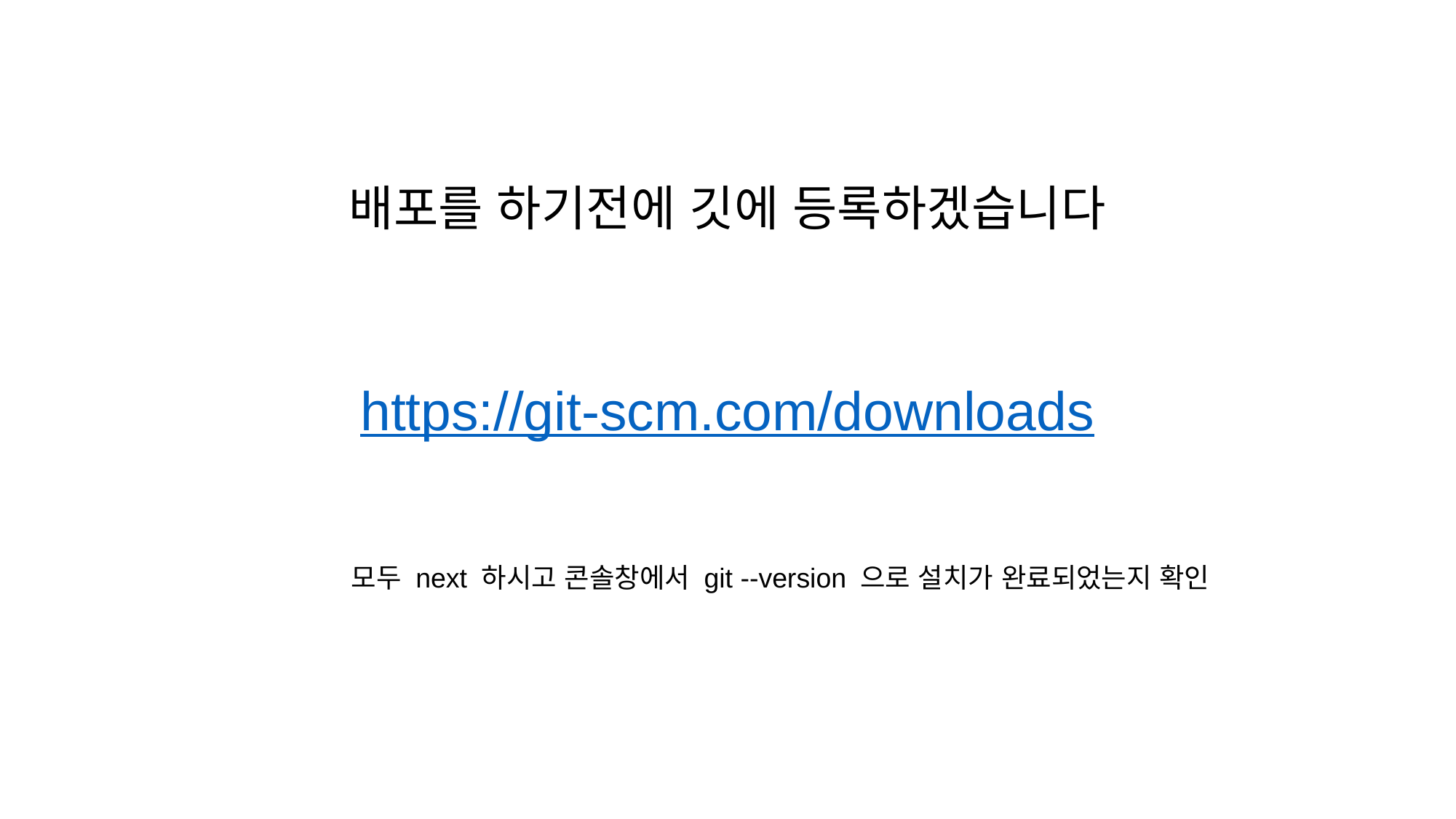

배포를 하기전에 깃에 등록하겠습니다
https://git-scm.com/downloads

모두 next 하시고 콘솔창에서 git --version 으로 설치가 완료되었는지 확인